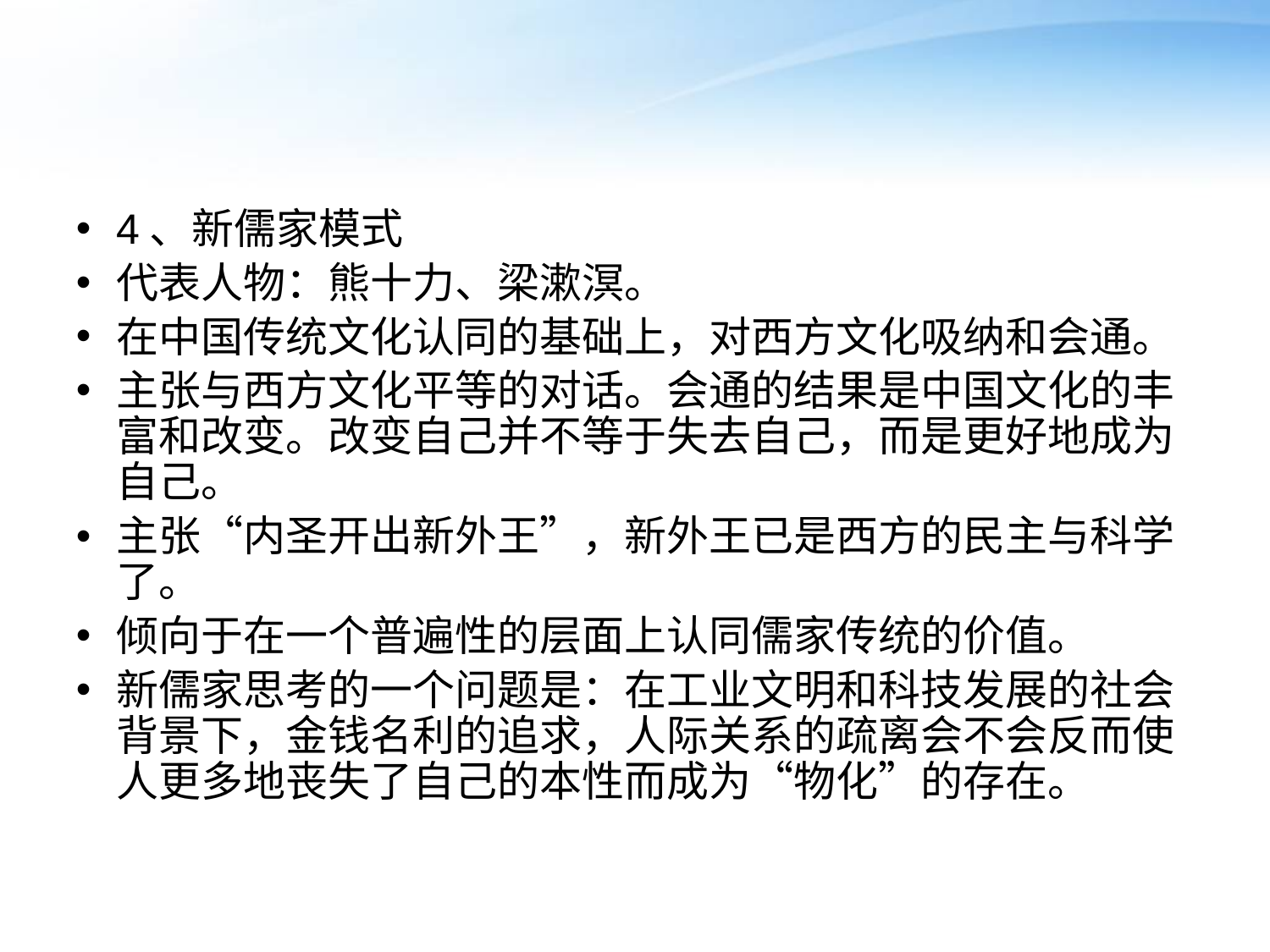

#
4、新儒家模式
代表人物：熊十力、梁漱溟。
在中国传统文化认同的基础上，对西方文化吸纳和会通。
主张与西方文化平等的对话。会通的结果是中国文化的丰富和改变。改变自己并不等于失去自己，而是更好地成为自己。
主张“内圣开出新外王”，新外王已是西方的民主与科学了。
倾向于在一个普遍性的层面上认同儒家传统的价值。
新儒家思考的一个问题是：在工业文明和科技发展的社会背景下，金钱名利的追求，人际关系的疏离会不会反而使人更多地丧失了自己的本性而成为“物化”的存在。